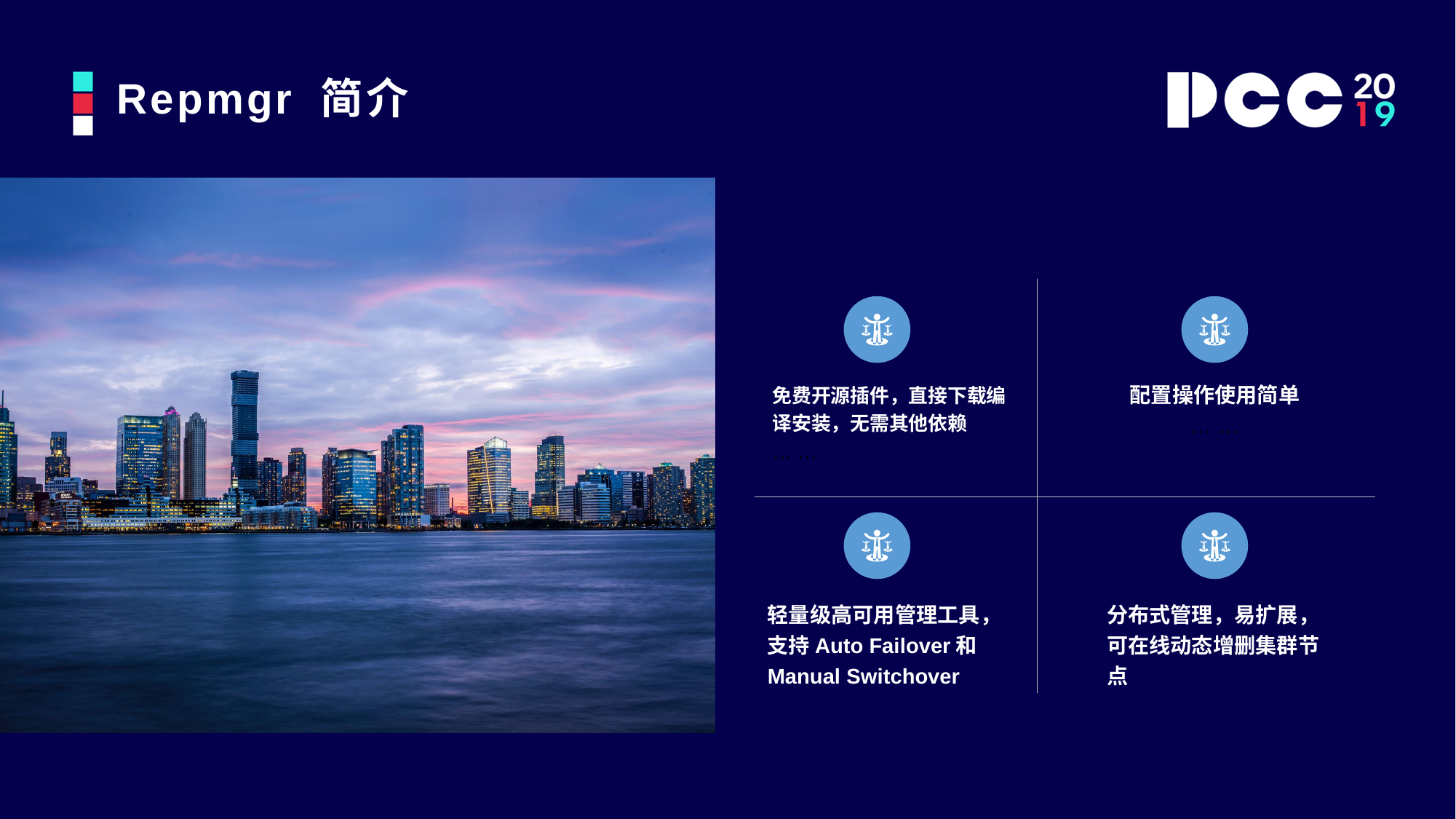

# Repmgr 简介

配置操作使用简单
… …
免费开源插件，直接下载编译安装，无需其他依赖
… …

轻量级高可用管理工具，支持Auto Failover和Manual Switchover
分布式管理，易扩展，可在线动态增删集群节点